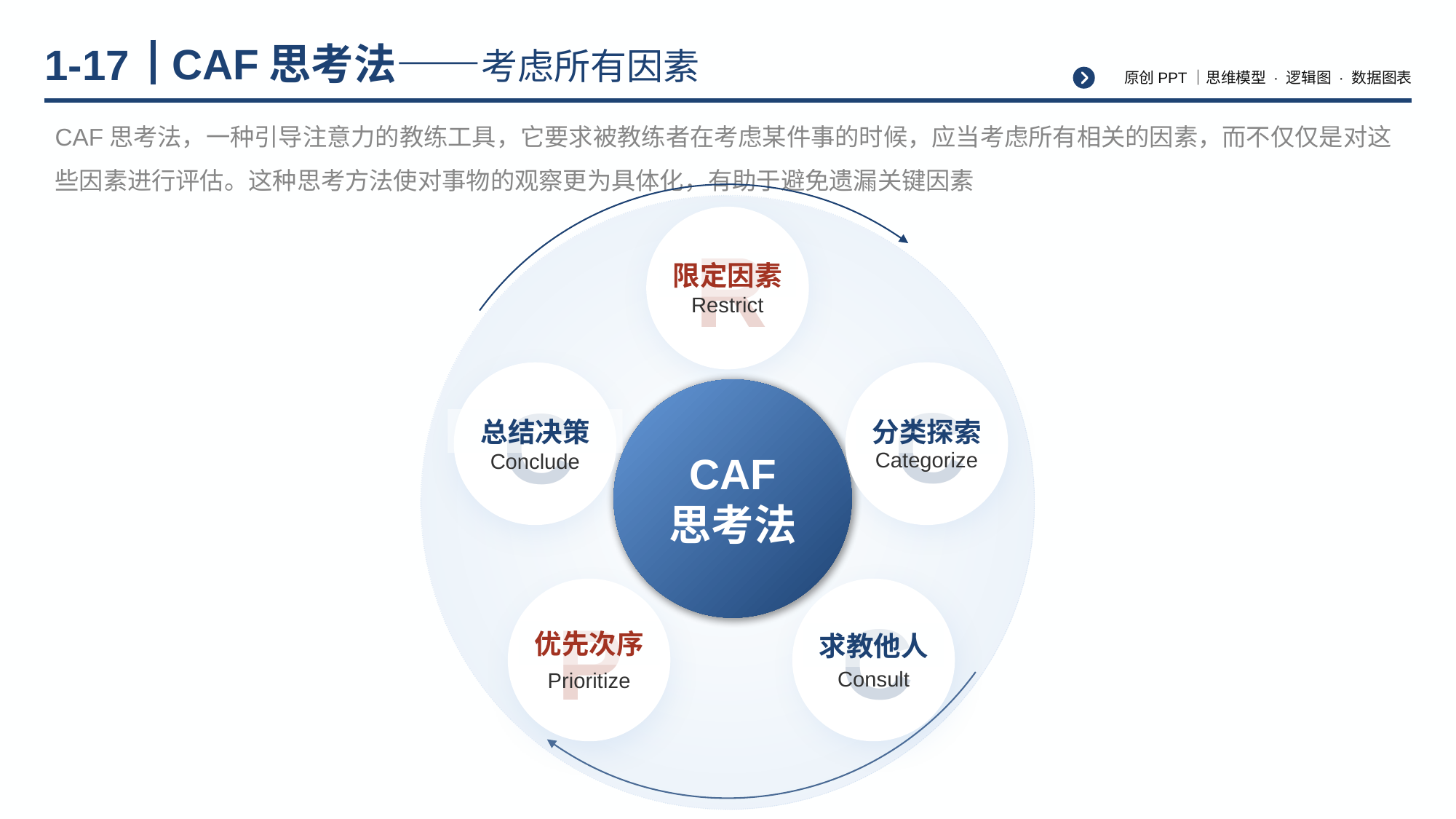

# CAF思考法——考虑所有因素
1-17
CAF思考法，一种引导注意力的教练工具，它要求被教练者在考虑某件事的时候，应当考虑所有相关的因素，而不仅仅是对这些因素进行评估。这种思考方法使对事物的观察更为具体化，有助于避免遗漏关键因素

R
限定因素
Restrict
广泛
曝光

C
分类探索
Categorize
C
总结决策
Conclude

CAF
思考法

C
求教他人
Consult
P
优先次序
Prioritize